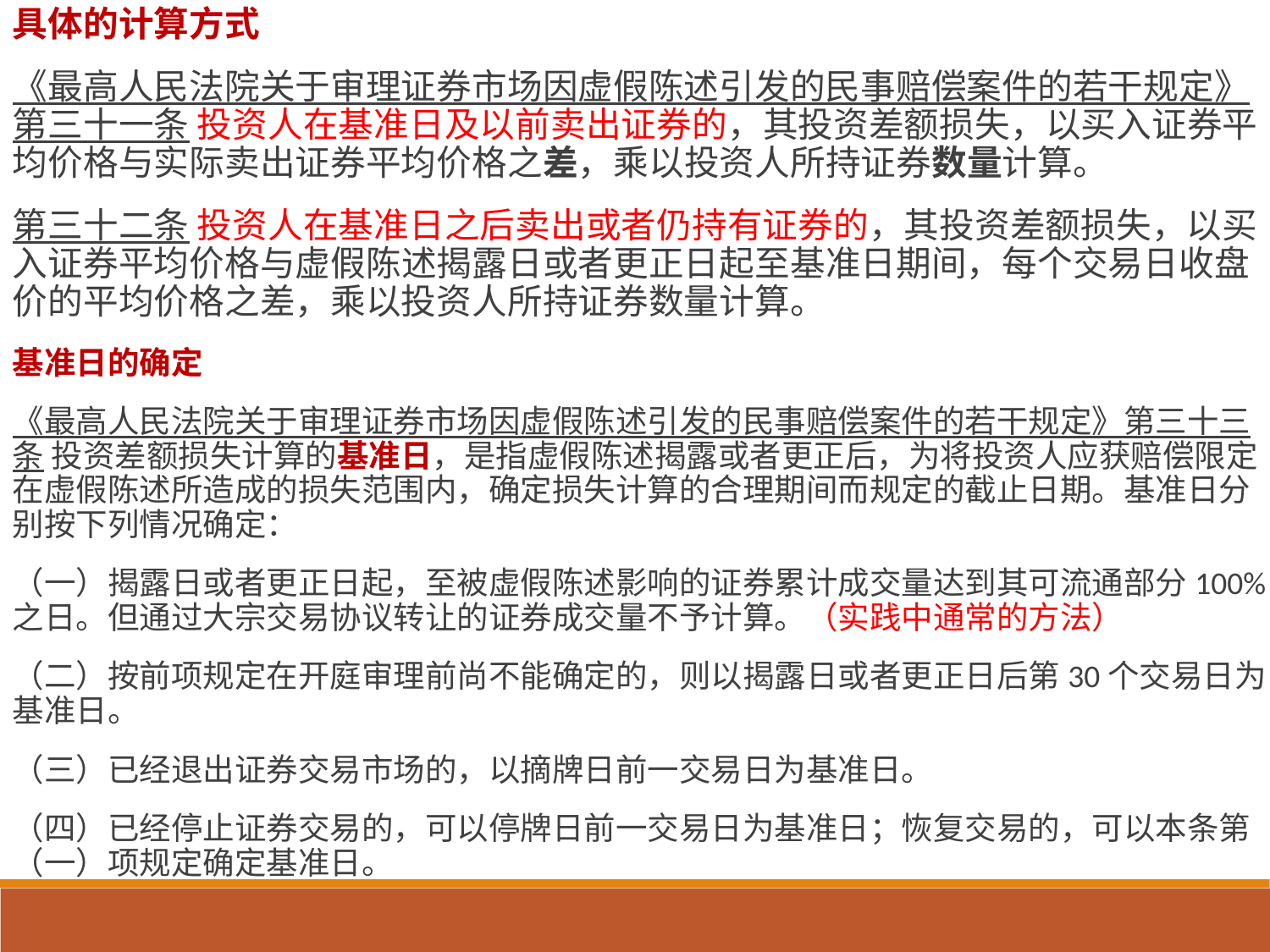

具体的计算方式
《最高人民法院关于审理证券市场因虚假陈述引发的民事赔偿案件的若干规定》第三十一条 投资人在基准日及以前卖出证券的，其投资差额损失，以买入证券平均价格与实际卖出证券平均价格之差，乘以投资人所持证券数量计算。
第三十二条 投资人在基准日之后卖出或者仍持有证券的，其投资差额损失，以买入证券平均价格与虚假陈述揭露日或者更正日起至基准日期间，每个交易日收盘价的平均价格之差，乘以投资人所持证券数量计算。
基准日的确定
《最高人民法院关于审理证券市场因虚假陈述引发的民事赔偿案件的若干规定》第三十三条 投资差额损失计算的基准日，是指虚假陈述揭露或者更正后，为将投资人应获赔偿限定在虚假陈述所造成的损失范围内，确定损失计算的合理期间而规定的截止日期。基准日分别按下列情况确定：
（一）揭露日或者更正日起，至被虚假陈述影响的证券累计成交量达到其可流通部分100%之日。但通过大宗交易协议转让的证券成交量不予计算。（实践中通常的方法）
（二）按前项规定在开庭审理前尚不能确定的，则以揭露日或者更正日后第30个交易日为基准日。
（三）已经退出证券交易市场的，以摘牌日前一交易日为基准日。
（四）已经停止证券交易的，可以停牌日前一交易日为基准日；恢复交易的，可以本条第（一）项规定确定基准日。